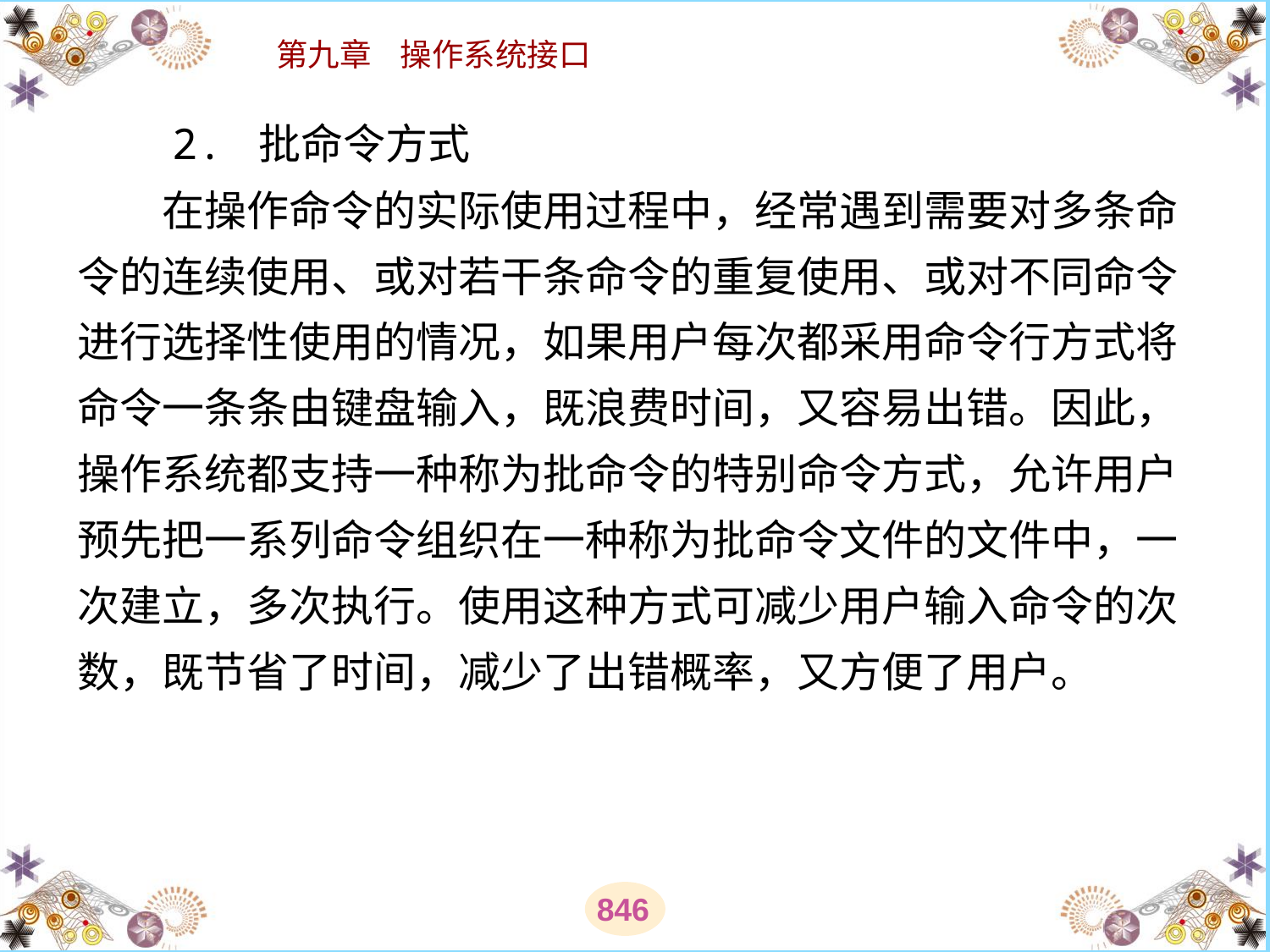

# 2. 批命令方式 　　在操作命令的实际使用过程中，经常遇到需要对多条命令的连续使用、或对若干条命令的重复使用、或对不同命令进行选择性使用的情况，如果用户每次都采用命令行方式将命令一条条由键盘输入，既浪费时间，又容易出错。因此，操作系统都支持一种称为批命令的特别命令方式，允许用户预先把一系列命令组织在一种称为批命令文件的文件中，一次建立，多次执行。使用这种方式可减少用户输入命令的次数，既节省了时间，减少了出错概率，又方便了用户。